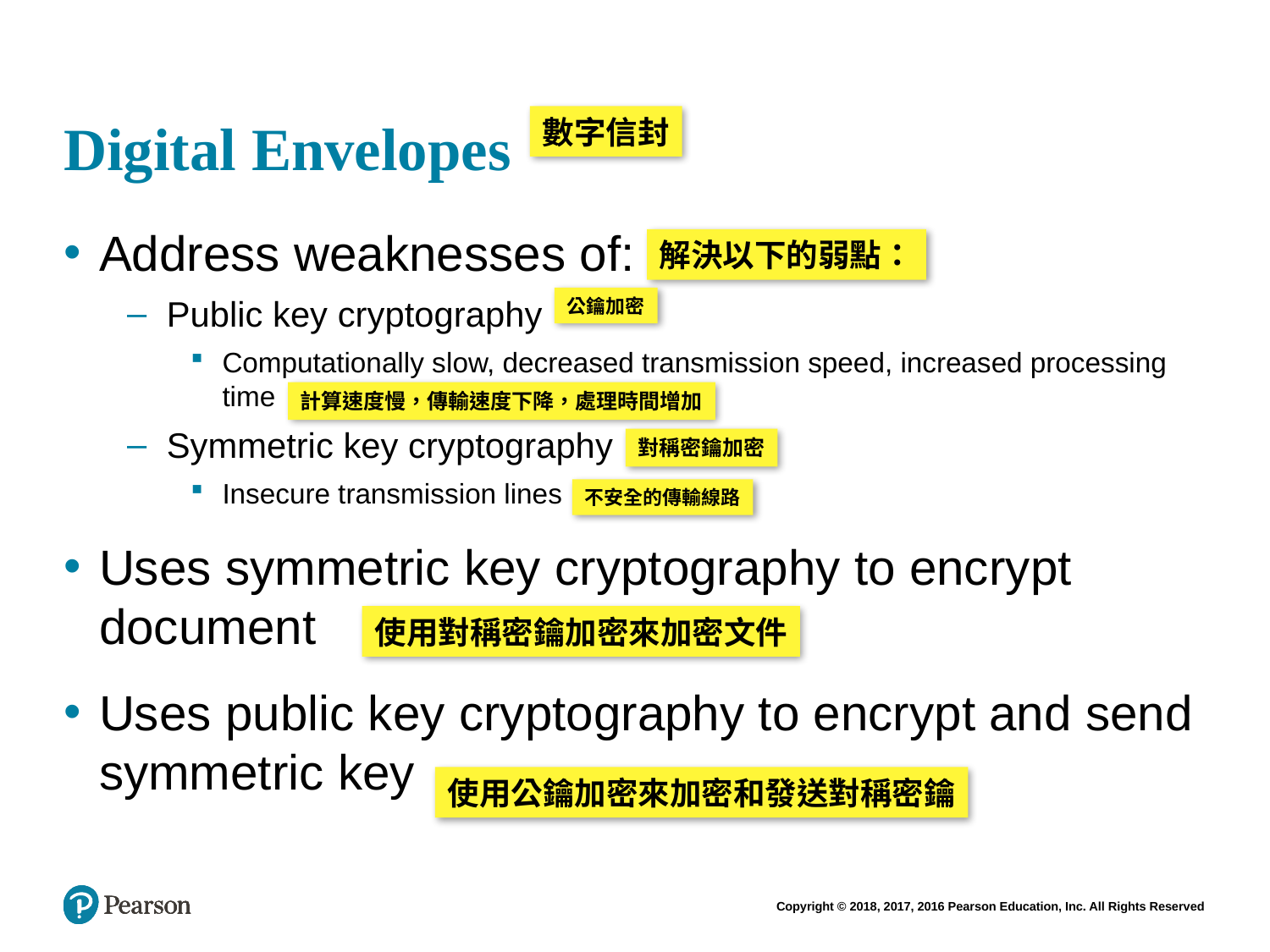

# Digital Envelopes
數字信封
Address weaknesses of:
Public key cryptography
Computationally slow, decreased transmission speed, increased processing time
Symmetric key cryptography
Insecure transmission lines
Uses symmetric key cryptography to encrypt document
Uses public key cryptography to encrypt and send symmetric key
解決以下的弱點：
公鑰加密
計算速度慢，傳輸速度下降，處理時間增加
對稱密鑰加密
不安全的傳輸線路
使用對稱密鑰加密來加密文件
使用公鑰加密來加密和發送對稱密鑰